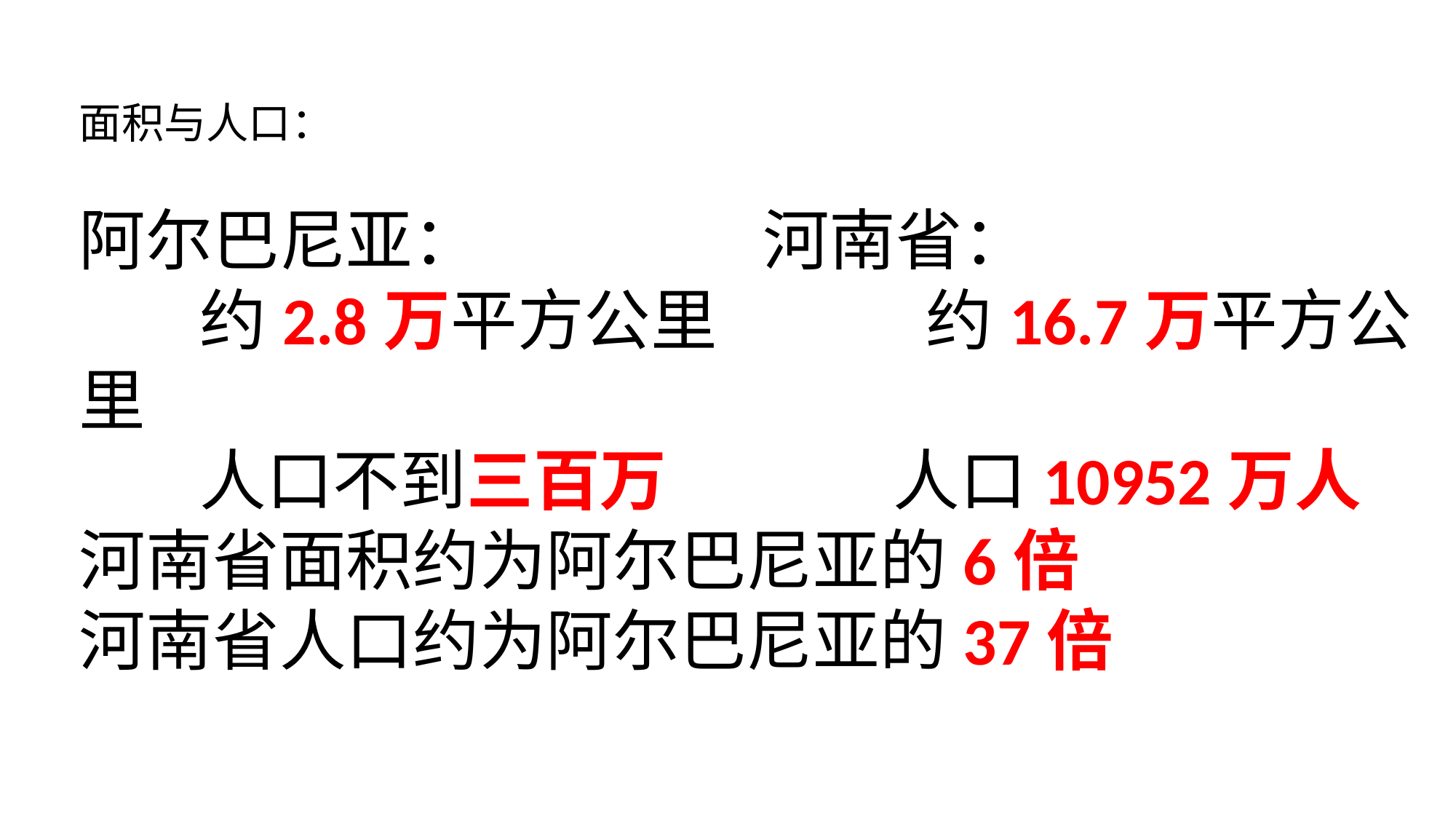

面积与人口：

阿尔巴尼亚：                   河南省：
       约2.8万平方公里              约16.7万平方公里
       人口不到三百万               人口10952万人
河南省面积约为阿尔巴尼亚的6倍
河南省人口约为阿尔巴尼亚的37倍